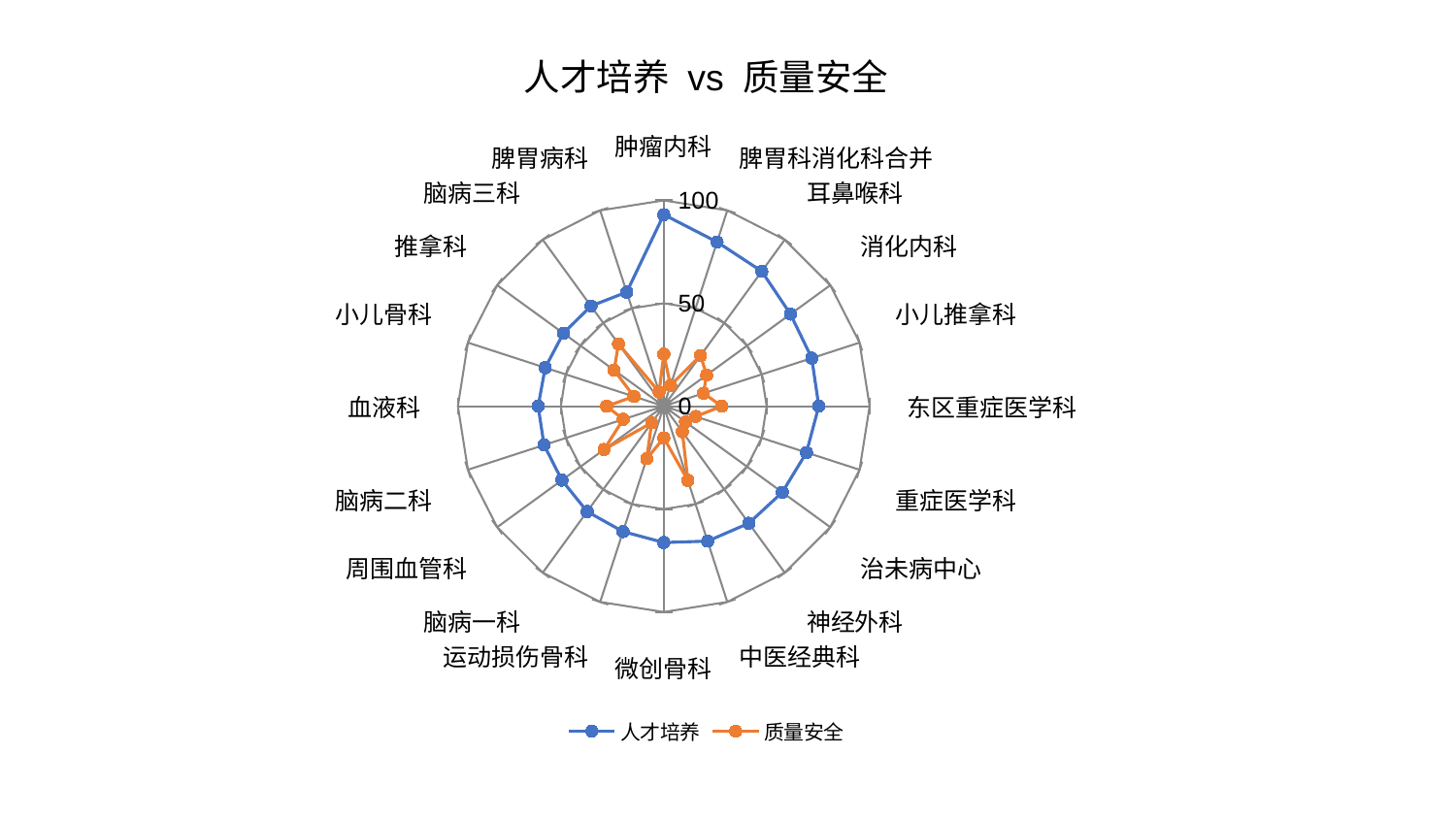

### Chart: 人才培养 vs 质量安全

| Category | 人才培养 | 质量安全 |
|---|---|---|
| 肿瘤内科 | 93.07782275457377 | 25.278729995383273 |
| 脾胃科消化科合并 | 83.87676593507022 | 10.611816440540421 |
| 耳鼻喉科 | 81.01839521322778 | 30.450635138739006 |
| 消化内科 | 76.10134055131441 | 25.754873960539932 |
| 小儿推拿科 | 75.59288525557325 | 20.276395788136817 |
| 东区重症医学科 | 75.33376854822393 | 28.221219800068873 |
| 重症医学科 | 72.89781733921363 | 16.25526475351304 |
| 治未病中心 | 71.18967316327901 | 13.029527385766565 |
| 神经外科 | 70.30854193269185 | 15.327586008221491 |
| 中医经典科 | 68.93692193762013 | 37.92097283912402 |
| 微创骨科 | 66.25142892902328 | 15.406312651830032 |
| 运动损伤骨科 | 64.07085787981741 | 26.84320205074123 |
| 脑病一科 | 63.293065494627875 | 10.007721427067054 |
| 周围血管科 | 61.15304538319427 | 35.82585229186499 |
| 脑病二科 | 61.13515469528884 | 20.707800677795213 |
| 血液科 | 61.01714459191894 | 27.720570989287193 |
| 小儿骨科 | 60.53625877416047 | 15.25038058956674 |
| 推拿科 | 60.276265141286665 | 29.81855508191895 |
| 脑病三科 | 60.18250367871468 | 37.42449878852951 |
| 脾胃病科 | 58.255093468602404 | 7.246004471550745 |
85